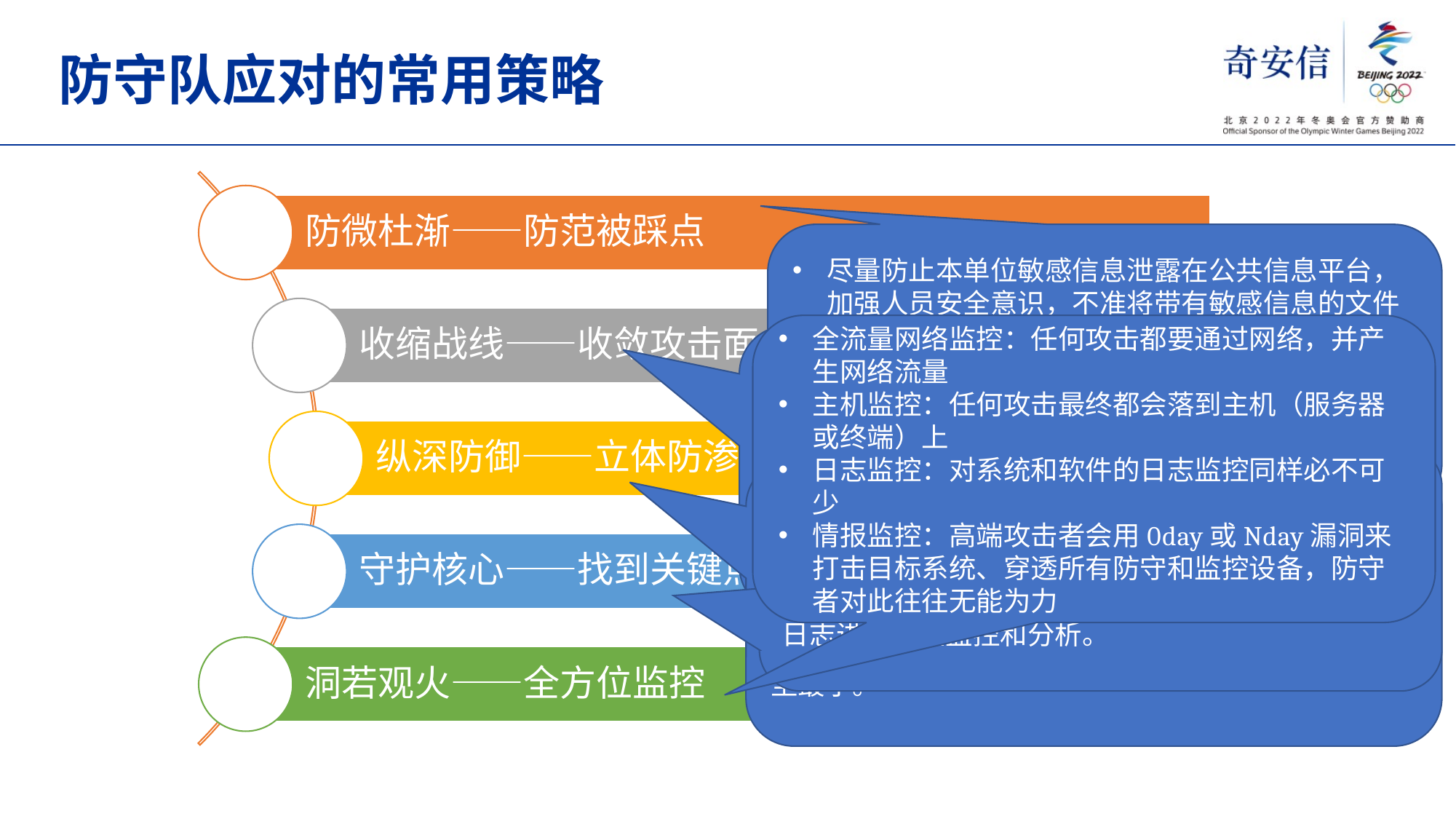

# 防守队应对的常用策略
防微杜渐——防范被踩点
收缩战线——收敛攻击面
纵深防御——立体防渗透
守护核心——找到关键点
洞若观火——全方位监控
尽量防止本单位敏感信息泄露在公共信息平台，加强人员安全意识，不准将带有敏感信息的文件上传至公共信息平台
安全意识培训
安全运营部门应定期在一些信息披露平台搜索本单位敏感词，查看是否存在敏感文件泄露情况

全流量网络监控：任何攻击都要通过网络，并产生网络流量
主机监控：任何攻击最终都会落到主机（服务器或终端）上
日志监控：对系统和软件的日志监控同样必不可少
情报监控：高端攻击者会用0day或Nday漏洞来打击目标系统、穿透所有防守和监控设备，防守者对此往往无能为力
门用于防盗，窗户没关严也会被小偷得逞
防守者一定要充分了解自己暴露在互联网的系统、端口、后台管理系统、与外单位互联的网络路径等信息
核心目标系统是攻击者的重点攻击目标，也应重点
防护，须针对重点目标系统做一次交叉渗透测试，充
分检验目标系统的安全性。协调目标系统技术人员及
专职安全人员，专门对目标系统的进出流量、中间件
日志进行安全监控和分析。
战争中的纵深防御理论就很适用于网络防守。互联网端防护、内外部访问控制（安全域间甚至每台机器之间）、主机层防护、重点集权系统防护、无线网络防护、外部网络接入防护甚至物理层面的防护，通过层层防护，尽量拖慢攻击者扩大战果的时间，将损失降至最小。